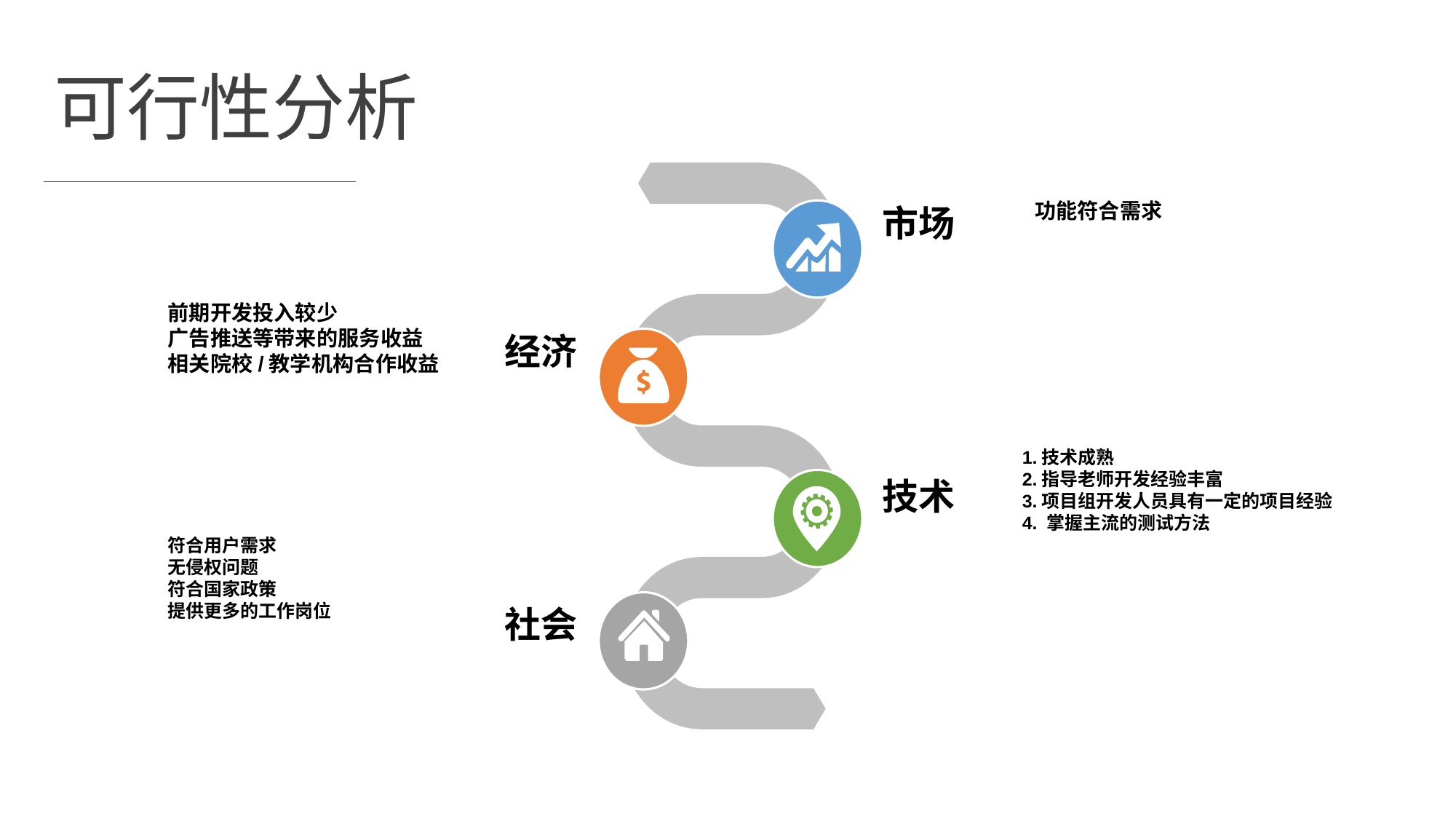

可行性分析

功能符合需求

市场

经济

技术

社会

前期开发投入较少
广告推送等带来的服务收益
相关院校/教学机构合作收益
1.技术成熟
2.指导老师开发经验丰富
3.项目组开发人员具有一定的项目经验
4. 掌握主流的测试方法
符合用户需求
无侵权问题
符合国家政策
提供更多的工作岗位